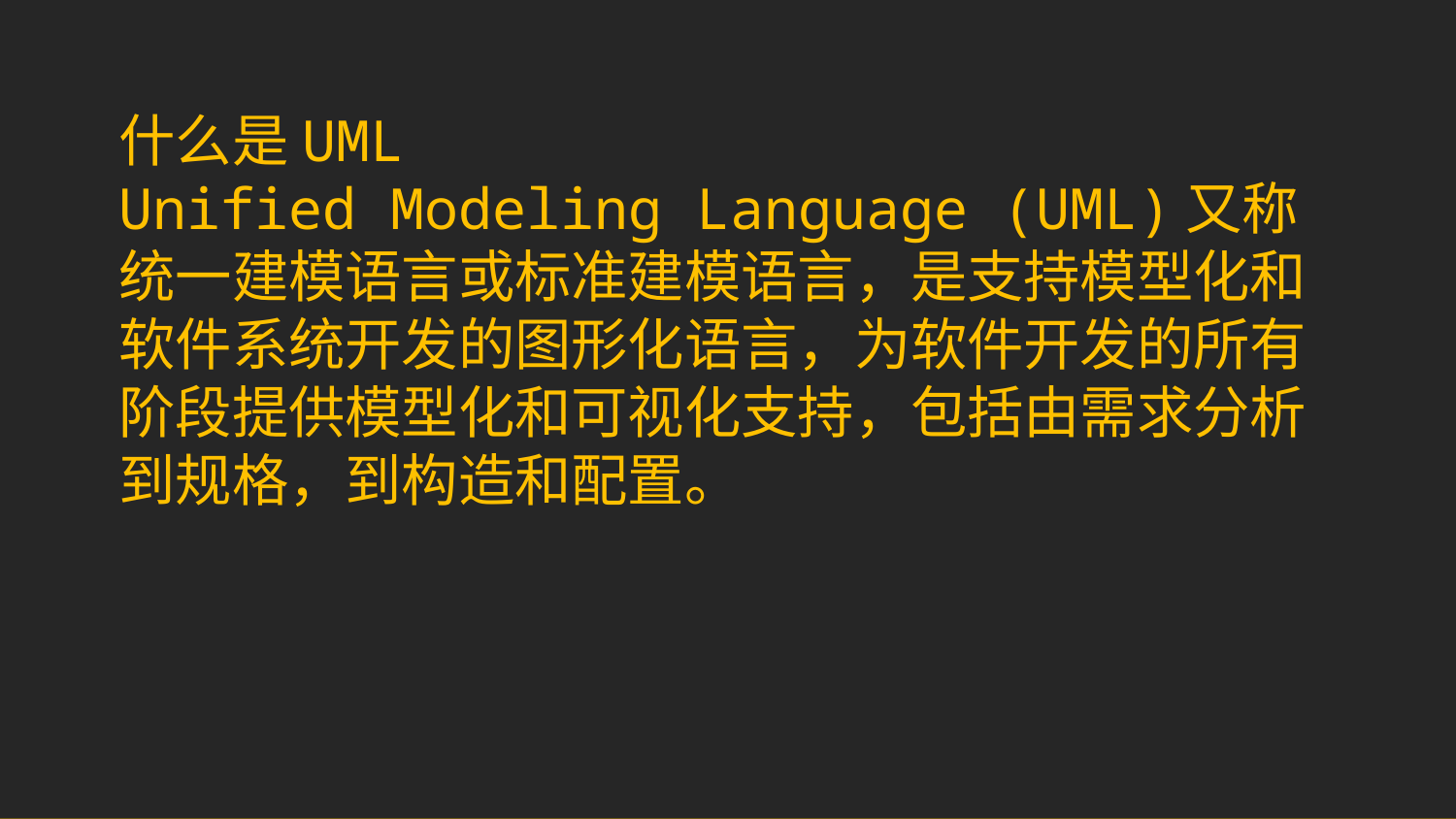

什么是UML
Unified Modeling Language (UML)又称统一建模语言或标准建模语言，是支持模型化和软件系统开发的图形化语言，为软件开发的所有阶段提供模型化和可视化支持，包括由需求分析到规格，到构造和配置。